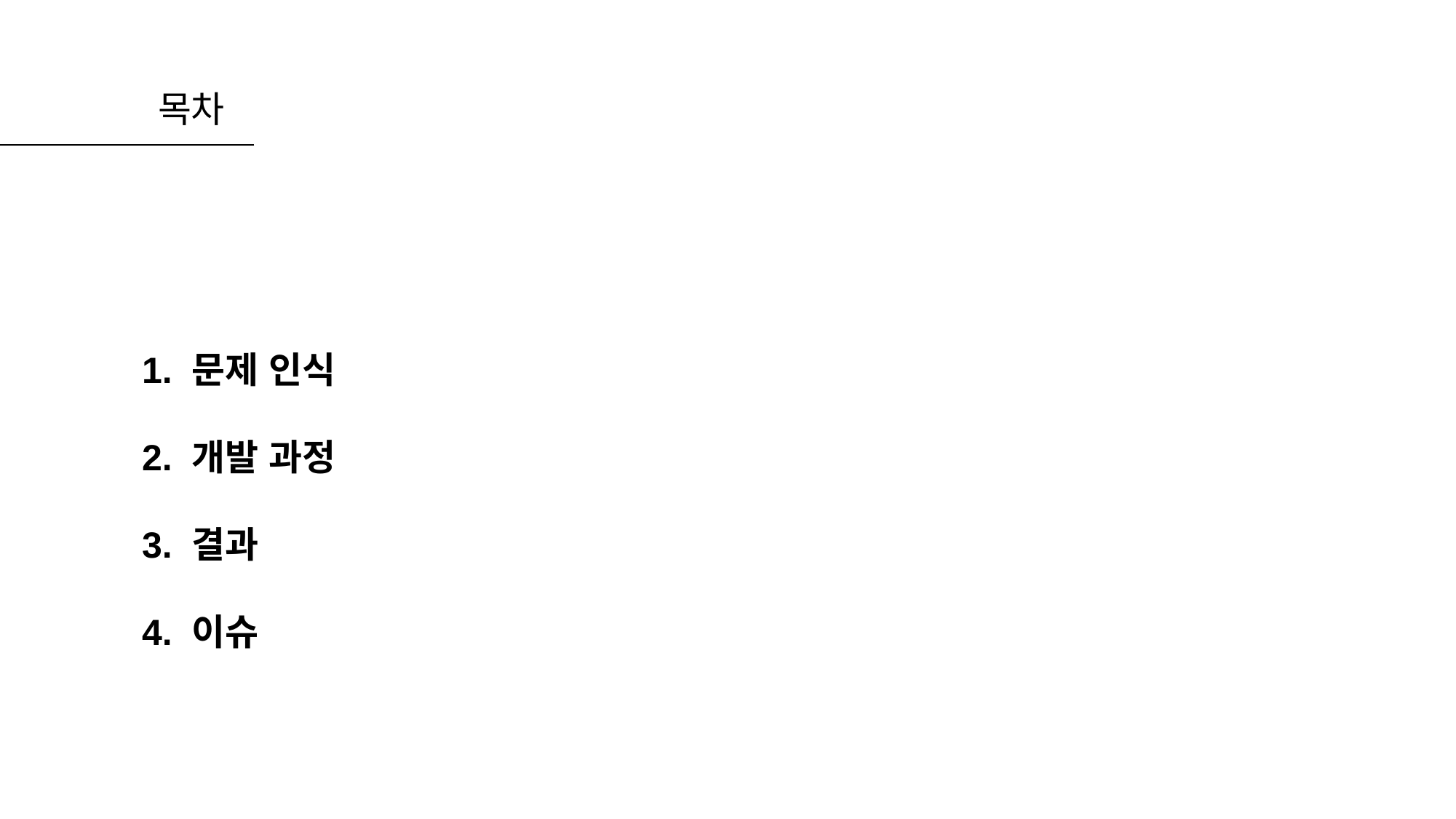

목차
1. 문제 인식

2. 개발 과정

3. 결과

4. 이슈